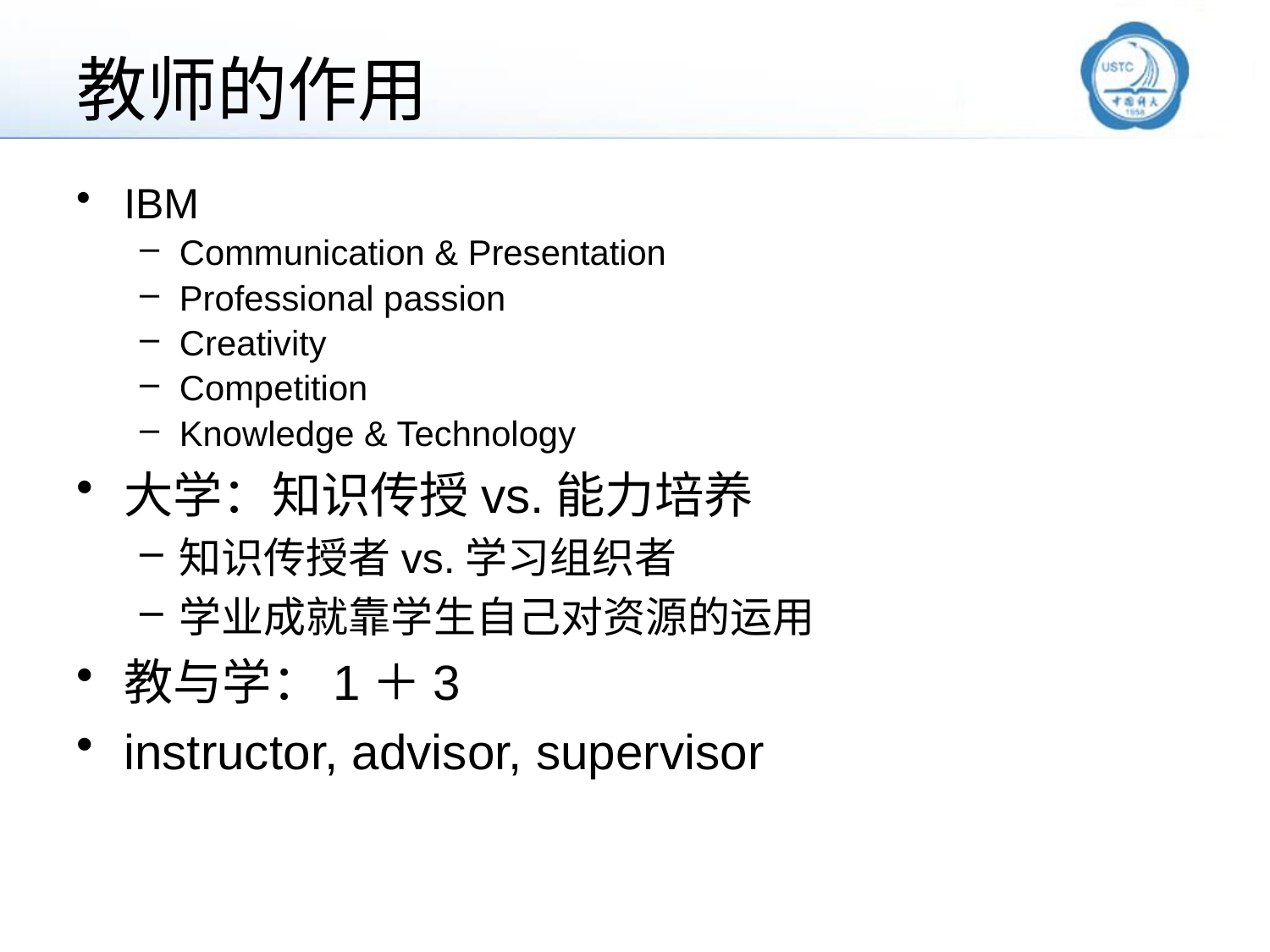

# 教师的作用
IBM
Communication & Presentation
Professional passion
Creativity
Competition
Knowledge & Technology
大学：知识传授vs.能力培养
知识传授者vs.学习组织者
学业成就靠学生自己对资源的运用
教与学：1＋3
instructor, advisor, supervisor